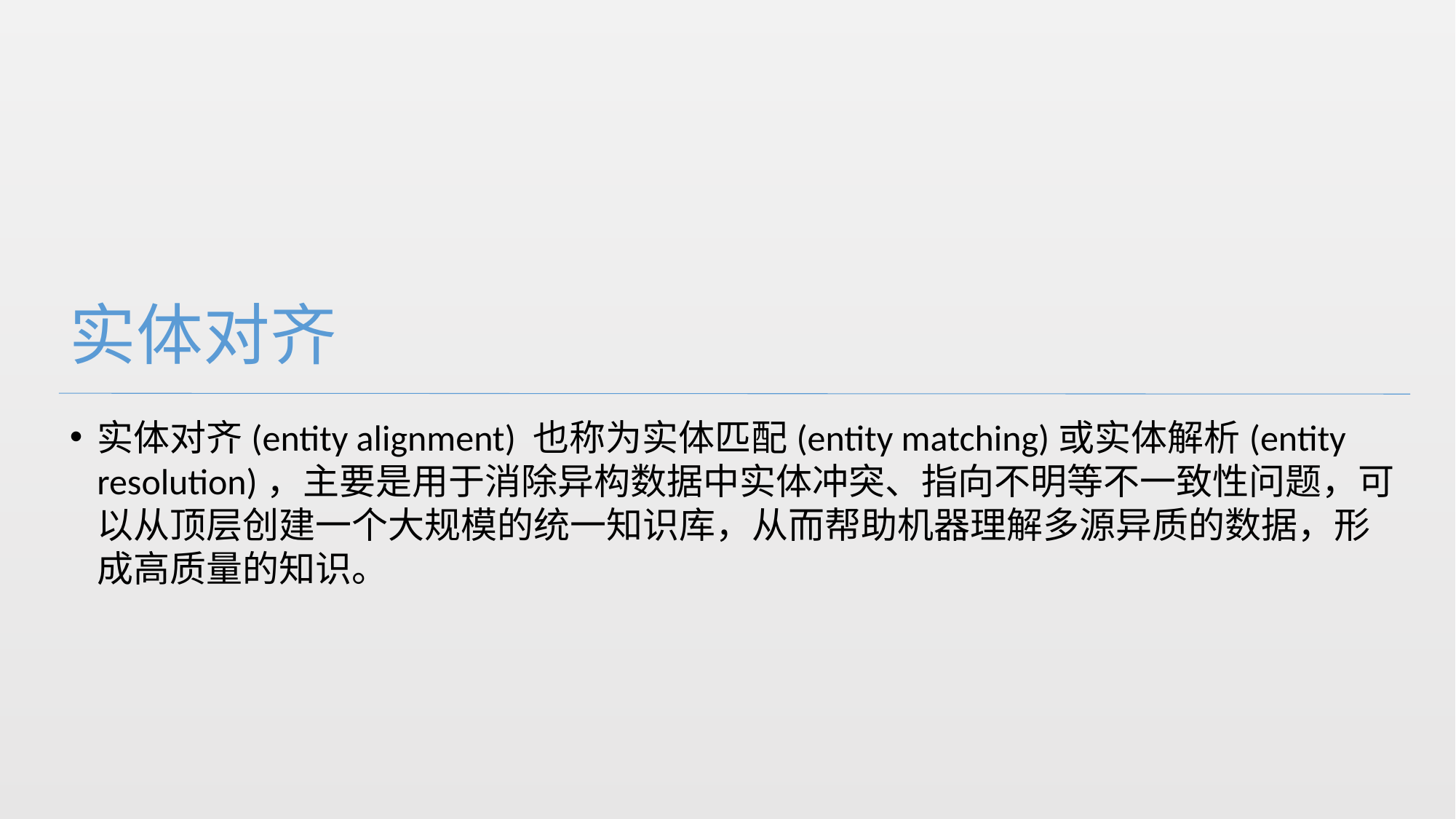

实体对齐
实体对齐(entity alignment) 也称为实体匹配(entity matching)或实体解析(entity resolution)，主要是用于消除异构数据中实体冲突、指向不明等不一致性问题，可以从顶层创建一个大规模的统一知识库，从而帮助机器理解多源异质的数据，形成高质量的知识。